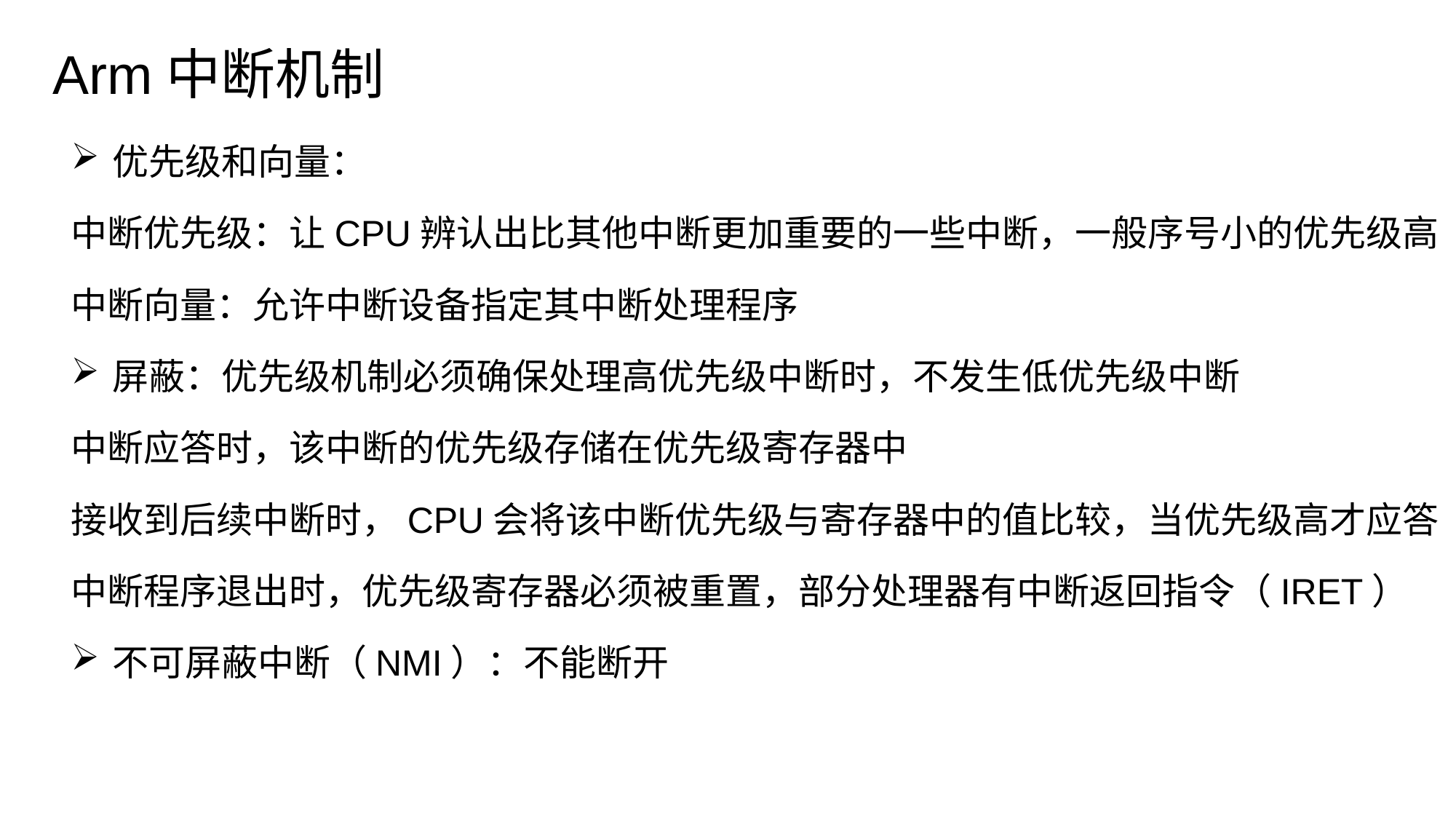

# Arm中断机制
优先级和向量：
中断优先级：让CPU辨认出比其他中断更加重要的一些中断，一般序号小的优先级高
中断向量：允许中断设备指定其中断处理程序
屏蔽：优先级机制必须确保处理高优先级中断时，不发生低优先级中断
中断应答时，该中断的优先级存储在优先级寄存器中
接收到后续中断时，CPU会将该中断优先级与寄存器中的值比较，当优先级高才应答
中断程序退出时，优先级寄存器必须被重置，部分处理器有中断返回指令（IRET）
不可屏蔽中断（NMI）：不能断开

53